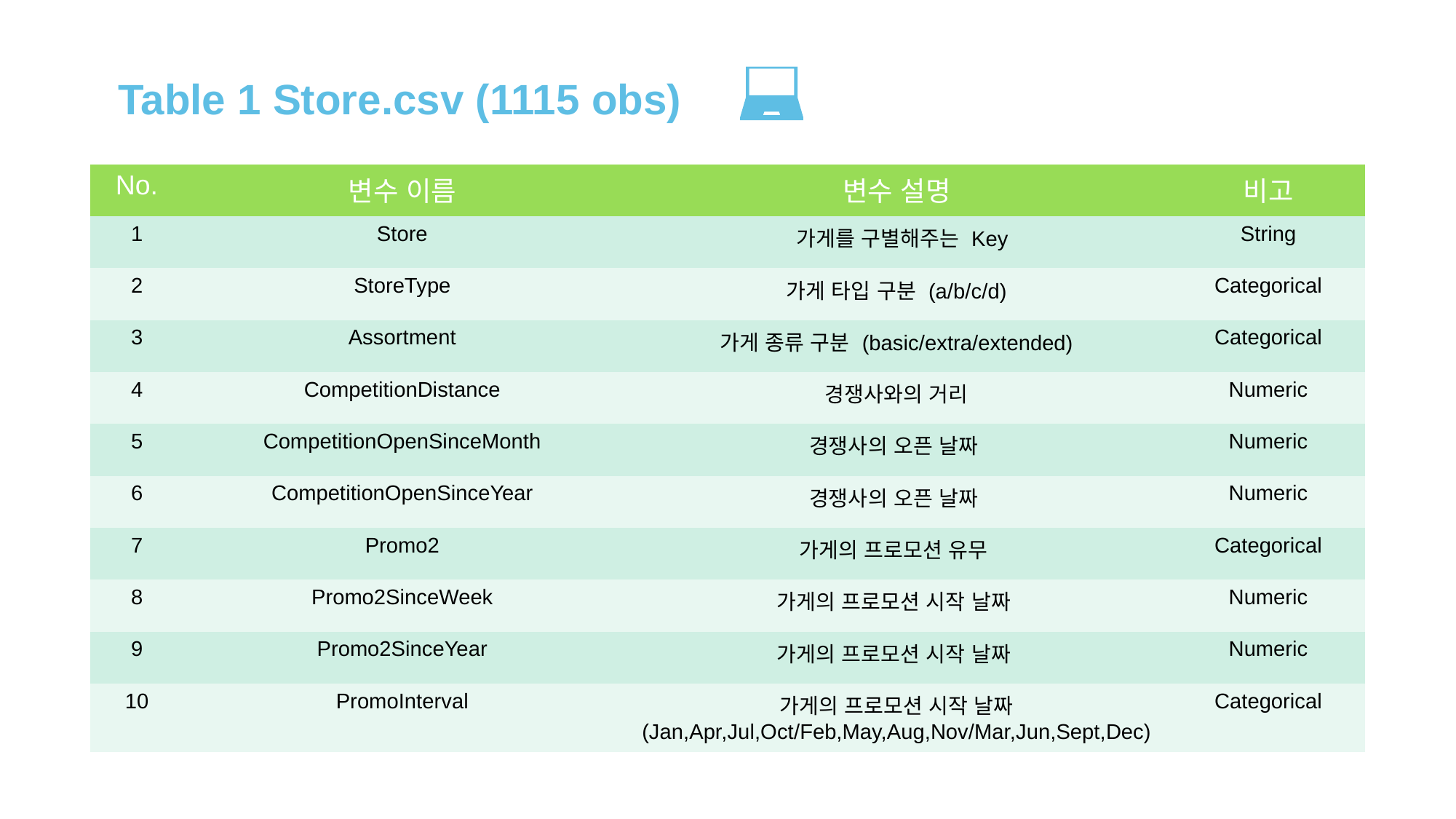

Table 1 Store.csv (1115 obs)
| No. | 변수 이름 | 변수 설명 | 비고 |
| --- | --- | --- | --- |
| 1 | Store | 가게를 구별해주는 Key | String |
| 2 | StoreType | 가게 타입 구분 (a/b/c/d) | Categorical |
| 3 | Assortment | 가게 종류 구분 (basic/extra/extended) | Categorical |
| 4 | CompetitionDistance | 경쟁사와의 거리 | Numeric |
| 5 | CompetitionOpenSinceMonth | 경쟁사의 오픈 날짜 | Numeric |
| 6 | CompetitionOpenSinceYear | 경쟁사의 오픈 날짜 | Numeric |
| 7 | Promo2 | 가게의 프로모션 유무 | Categorical |
| 8 | Promo2SinceWeek | 가게의 프로모션 시작 날짜 | Numeric |
| 9 | Promo2SinceYear | 가게의 프로모션 시작 날짜 | Numeric |
| 10 | PromoInterval | 가게의 프로모션 시작 날짜 (Jan,Apr,Jul,Oct/Feb,May,Aug,Nov/Mar,Jun,Sept,Dec) | Categorical |